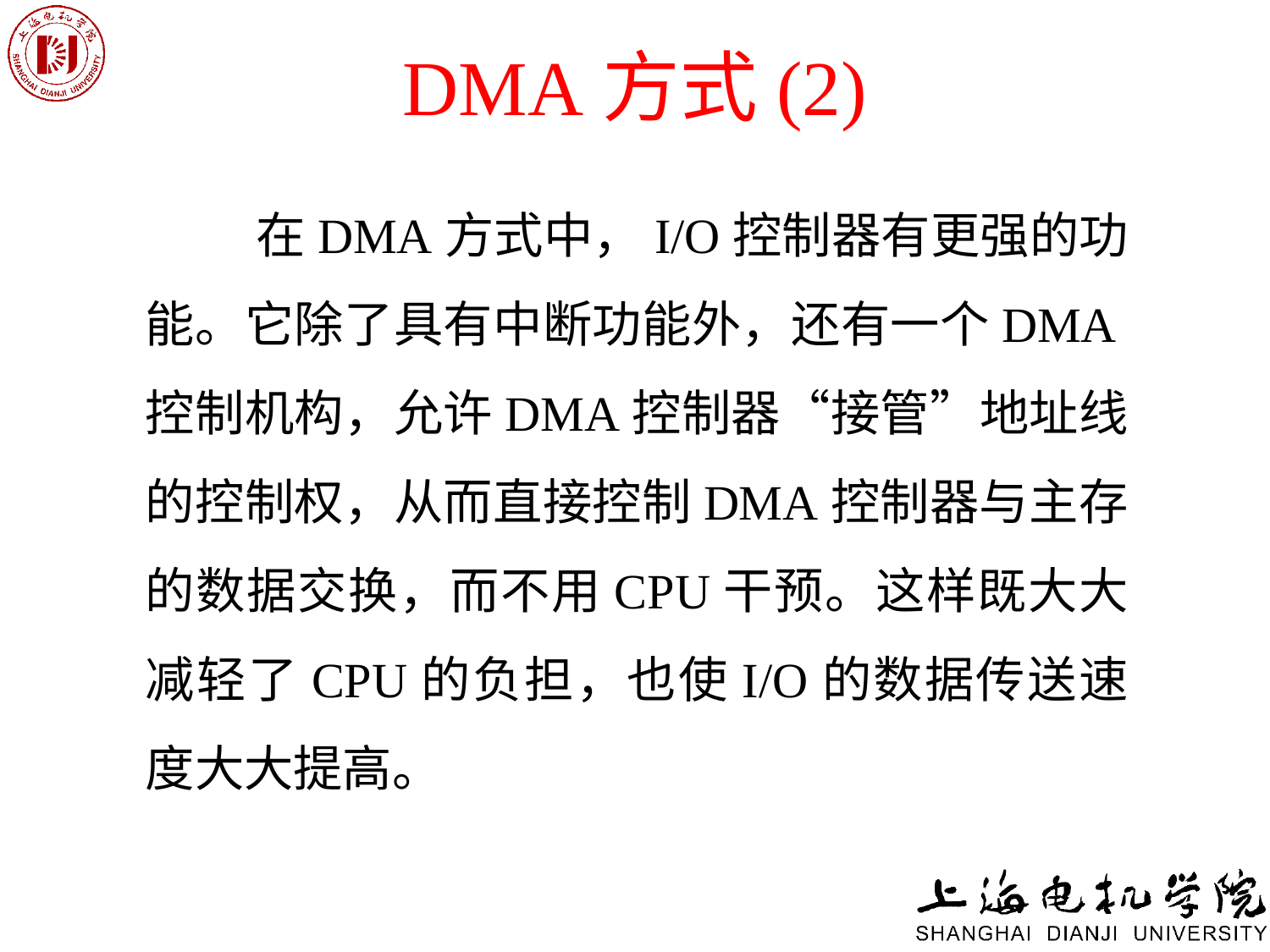

# DMA方式(2)
          在DMA方式中，I/O控制器有更强的功能。它除了具有中断功能外，还有一个DMA控制机构，允许DMA控制器“接管”地址线的控制权，从而直接控制DMA控制器与主存的数据交换，而不用CPU干预。这样既大大减轻了CPU的负担，也使I/O的数据传送速度大大提高。